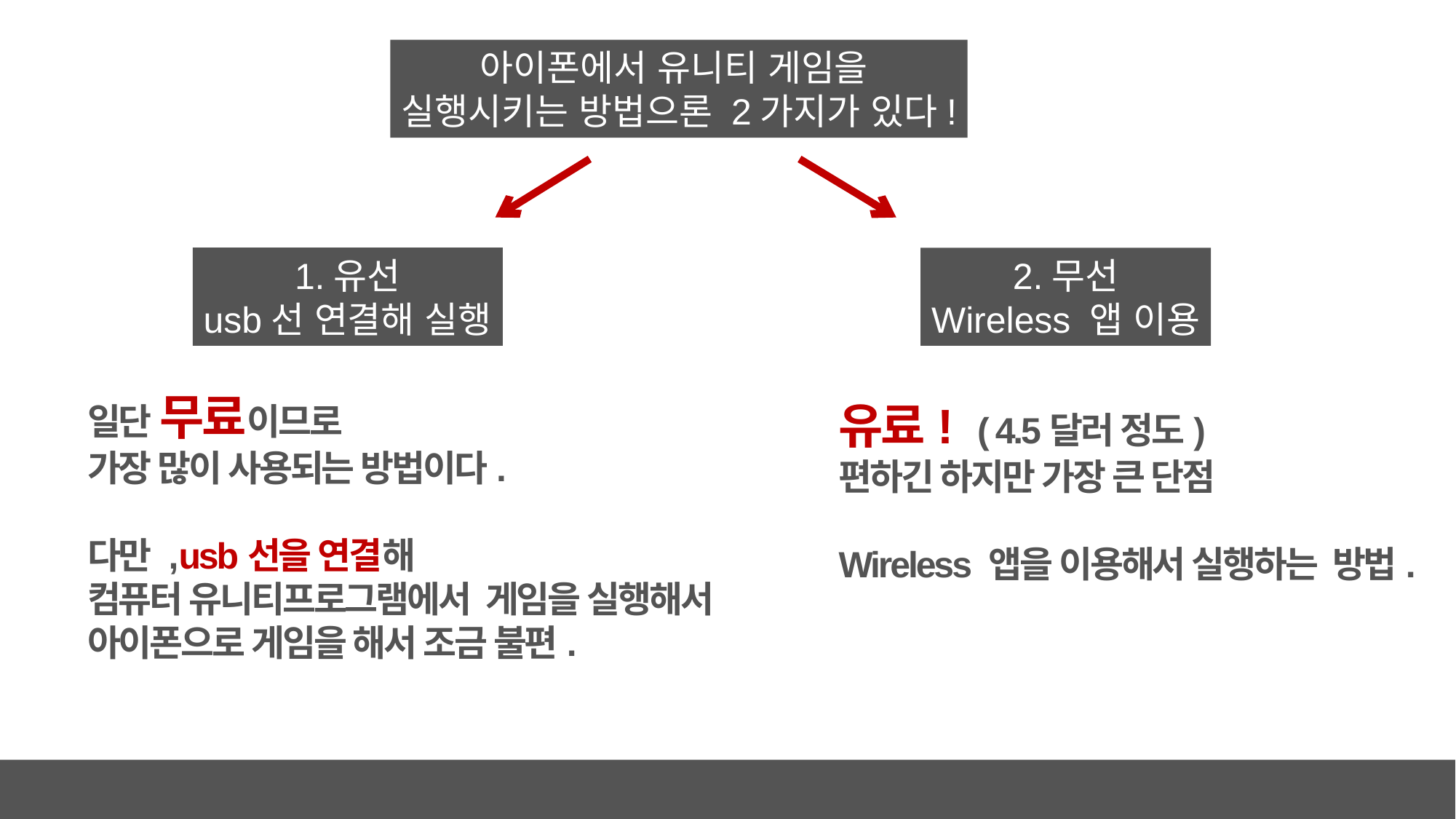

아이폰에서 유니티 게임을
실행시키는 방법으론 2가지가 있다!
1.유선
usb선 연결해 실행
2.무선
Wireless 앱 이용
일단 무료이므로
가장 많이 사용되는 방법이다.

다만 ,usb선을 연결해
컴퓨터 유니티프로그램에서  게임을 실행해서
아이폰으로 게임을 해서 조금 불편.
유료!   ( 4.5달러 정도)
편하긴 하지만 가장 큰 단점

Wireless 앱을 이용해서 실행하는  방법.